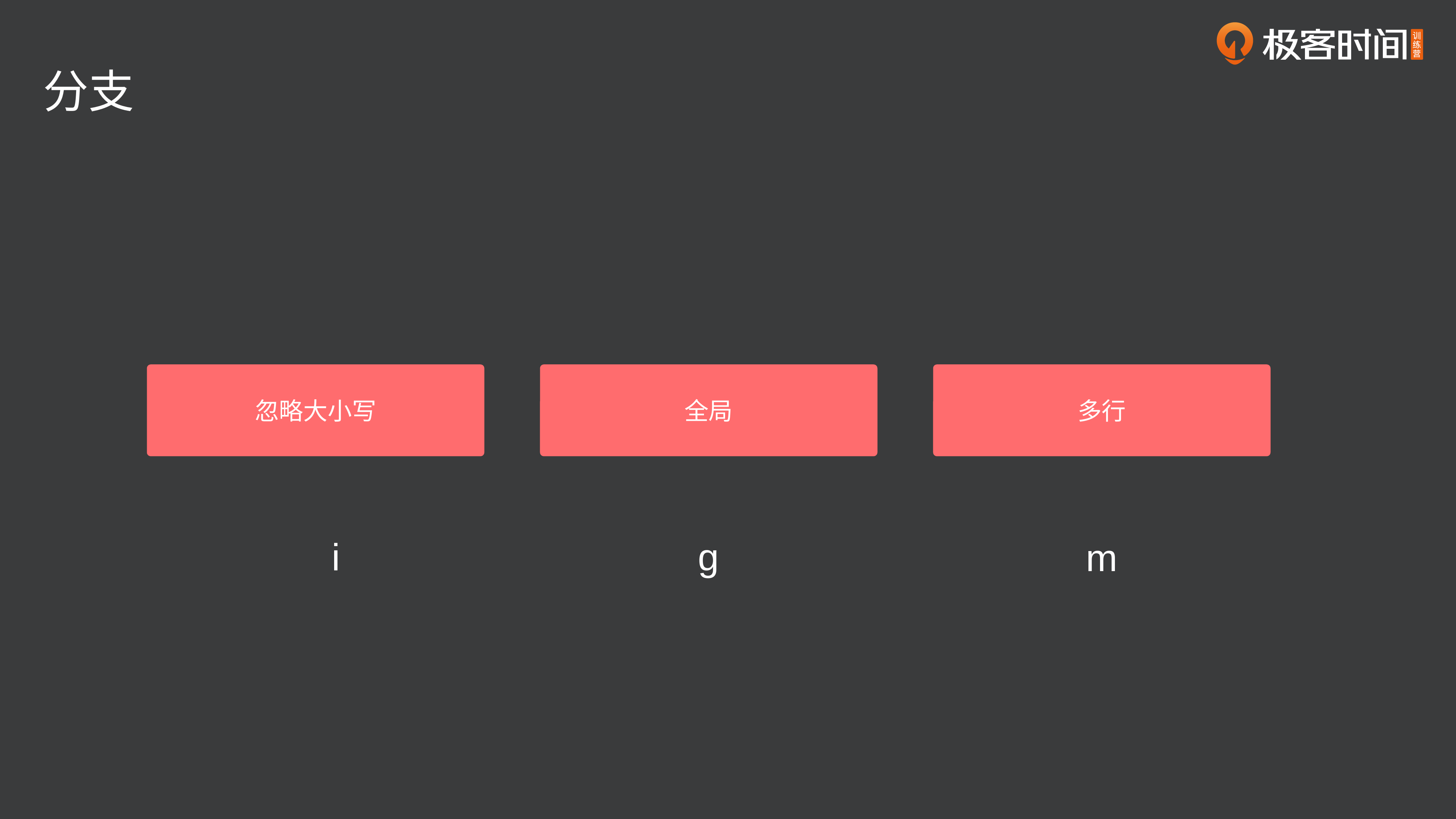

分支
忽略大小写
全局
多行

i
g
m